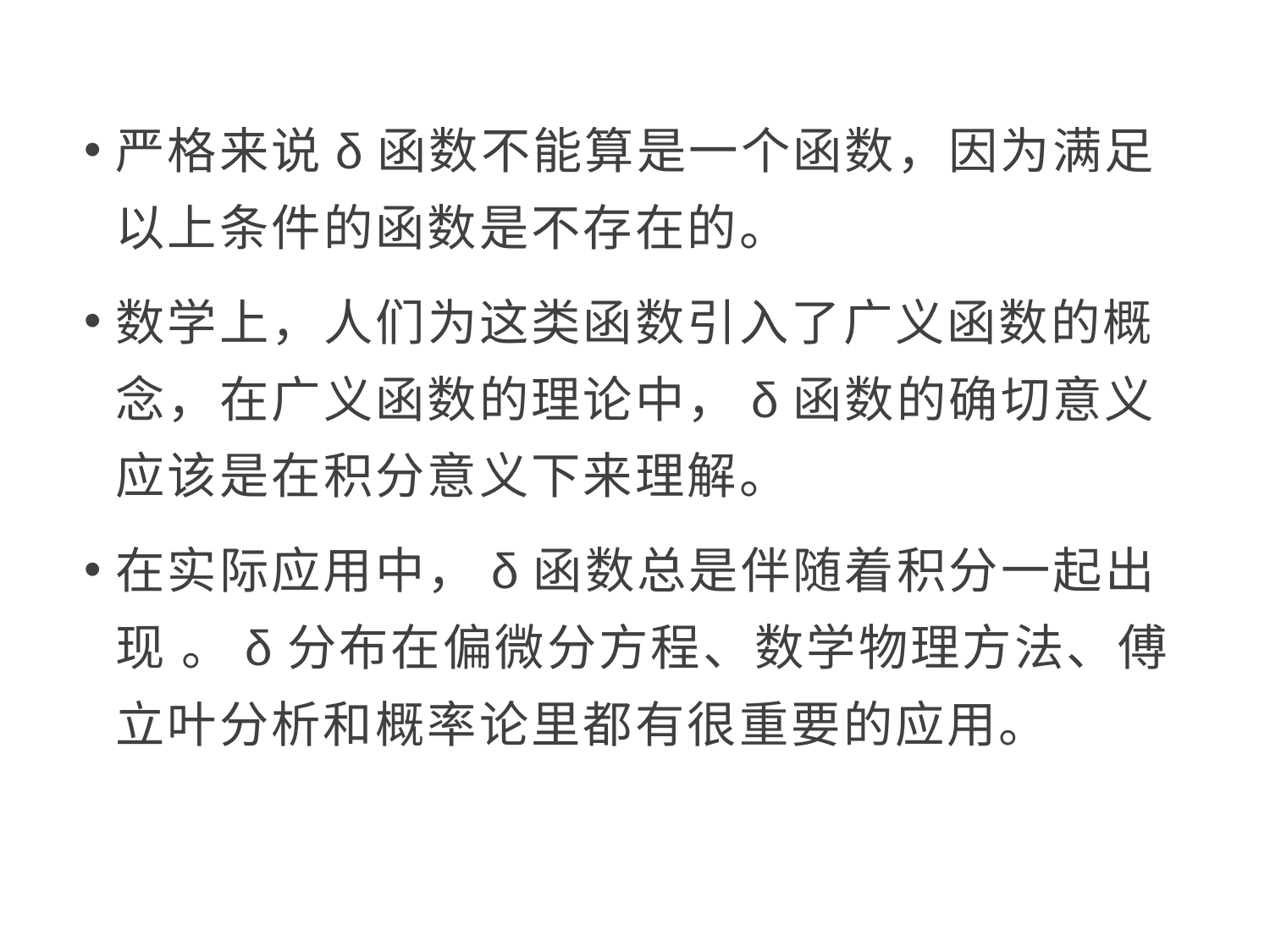

严格来说δ函数不能算是一个函数，因为满足以上条件的函数是不存在的。
数学上，人们为这类函数引入了广义函数的概念，在广义函数的理论中，δ函数的确切意义应该是在积分意义下来理解。
在实际应用中，δ函数总是伴随着积分一起出现 。δ分布在偏微分方程、数学物理方法、傅立叶分析和概率论里都有很重要的应用。